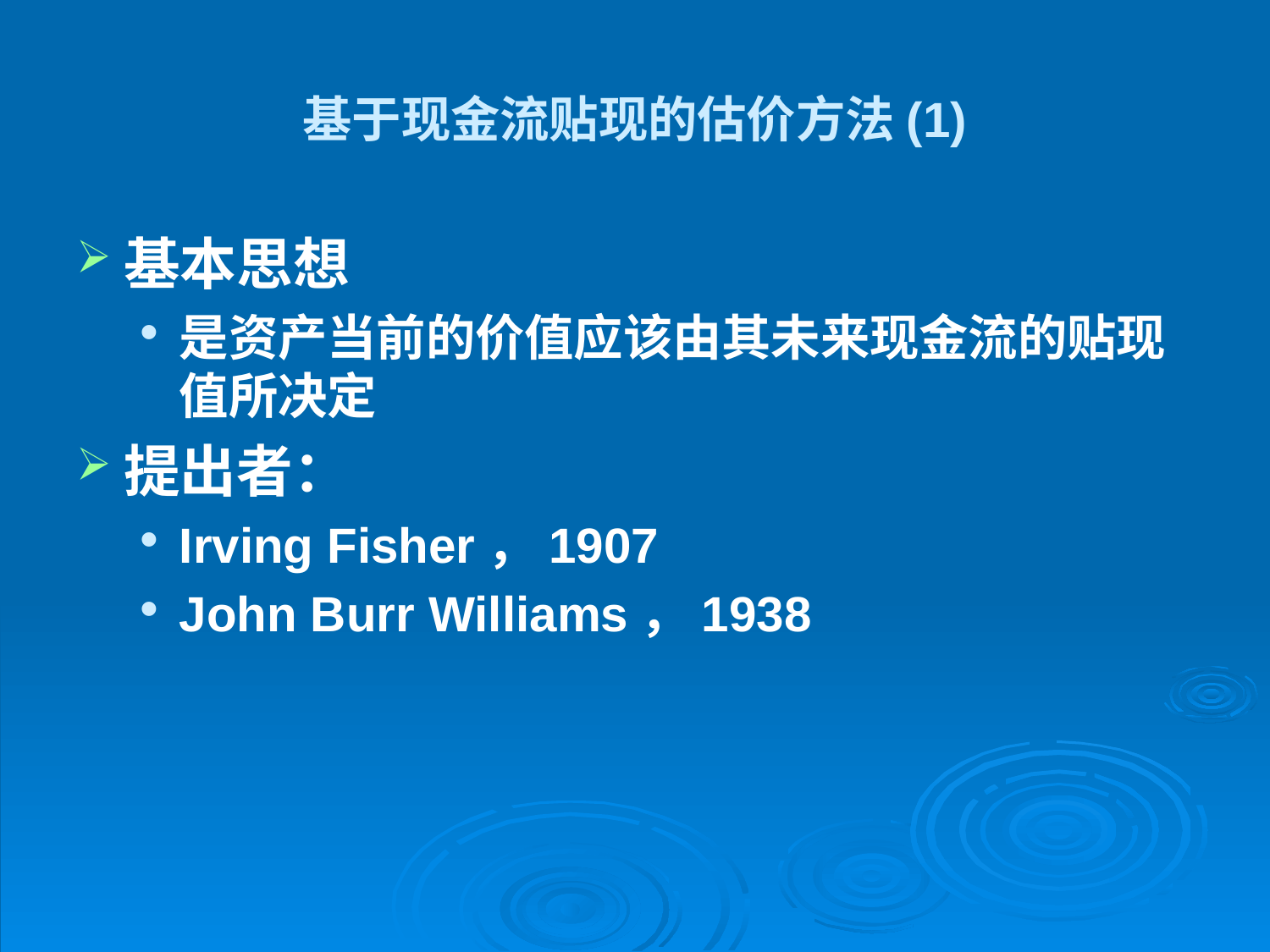

# 基于现金流贴现的估价方法(1)
基本思想
是资产当前的价值应该由其未来现金流的贴现值所决定
提出者：
Irving Fisher，1907
John Burr Williams，1938